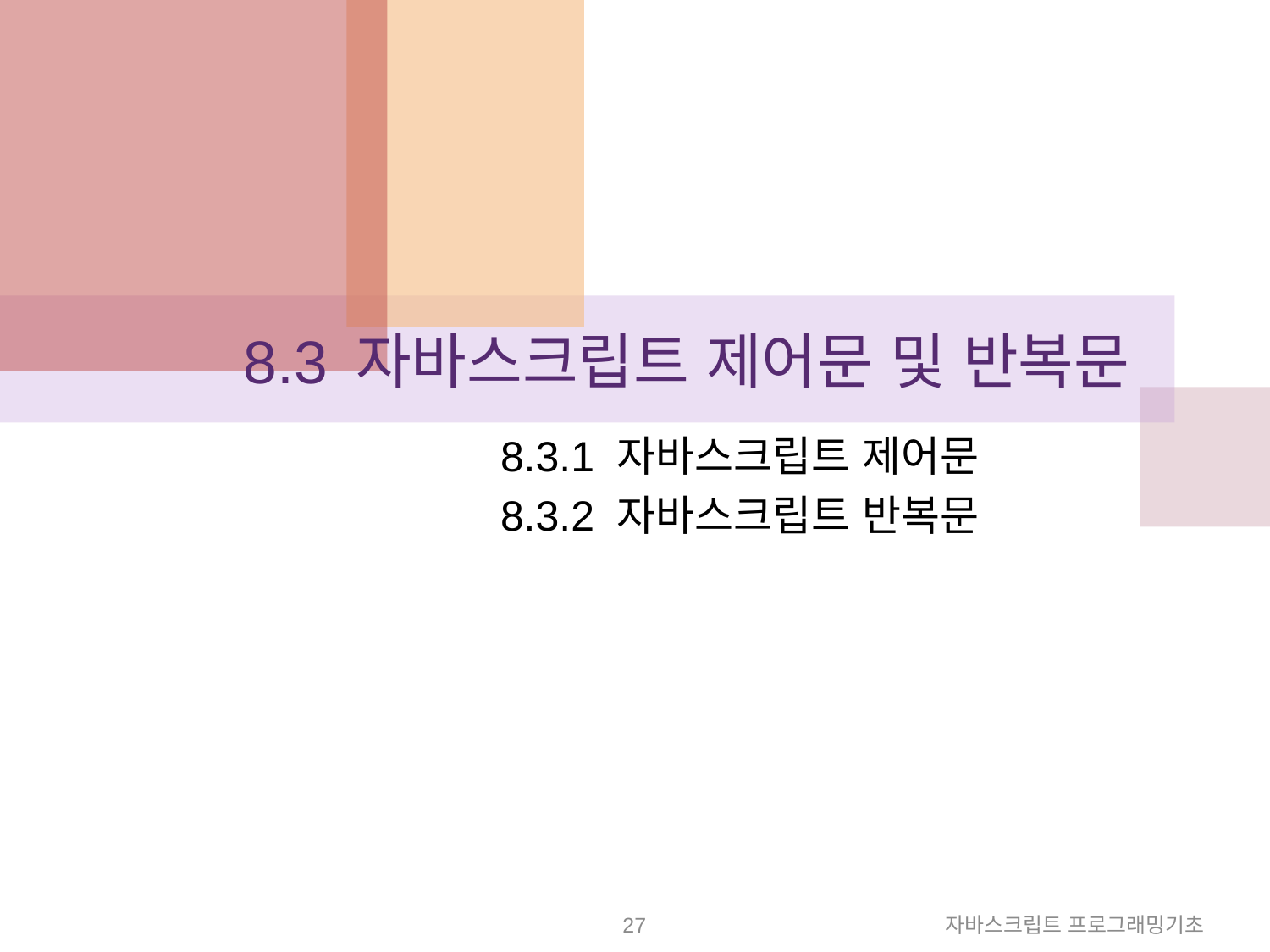

# 8.3 자바스크립트 제어문 및 반복문
8.3.1 자바스크립트 제어문
8.3.2 자바스크립트 반복문
27
자바스크립트 프로그래밍기초